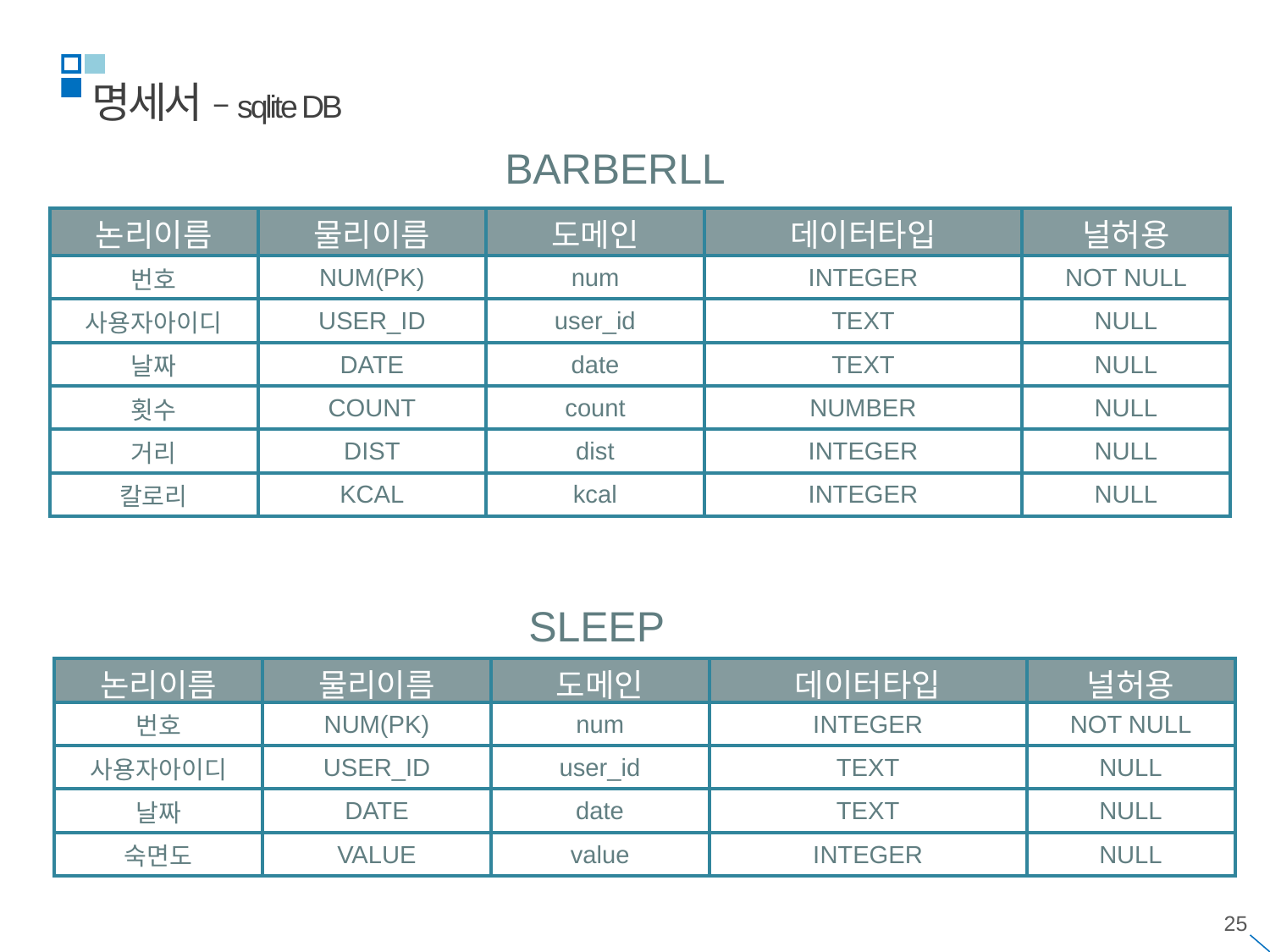

명세서 –sqlite DB
BARBERLL
| 논리이름 | 물리이름 | 도메인 | 데이터타입 | 널허용 |
| --- | --- | --- | --- | --- |
| 번호 | NUM(PK) | num | INTEGER | NOT NULL |
| 사용자아이디 | USER\_ID | user\_id | TEXT | NULL |
| 날짜 | DATE | date | TEXT | NULL |
| 횟수 | COUNT | count | NUMBER | NULL |
| 거리 | DIST | dist | INTEGER | NULL |
| 칼로리 | KCAL | kcal | INTEGER | NULL |
SLEEP
| 논리이름 | 물리이름 | 도메인 | 데이터타입 | 널허용 |
| --- | --- | --- | --- | --- |
| 번호 | NUM(PK) | num | INTEGER | NOT NULL |
| 사용자아이디 | USER\_ID | user\_id | TEXT | NULL |
| 날짜 | DATE | date | TEXT | NULL |
| 숙면도 | VALUE | value | INTEGER | NULL |